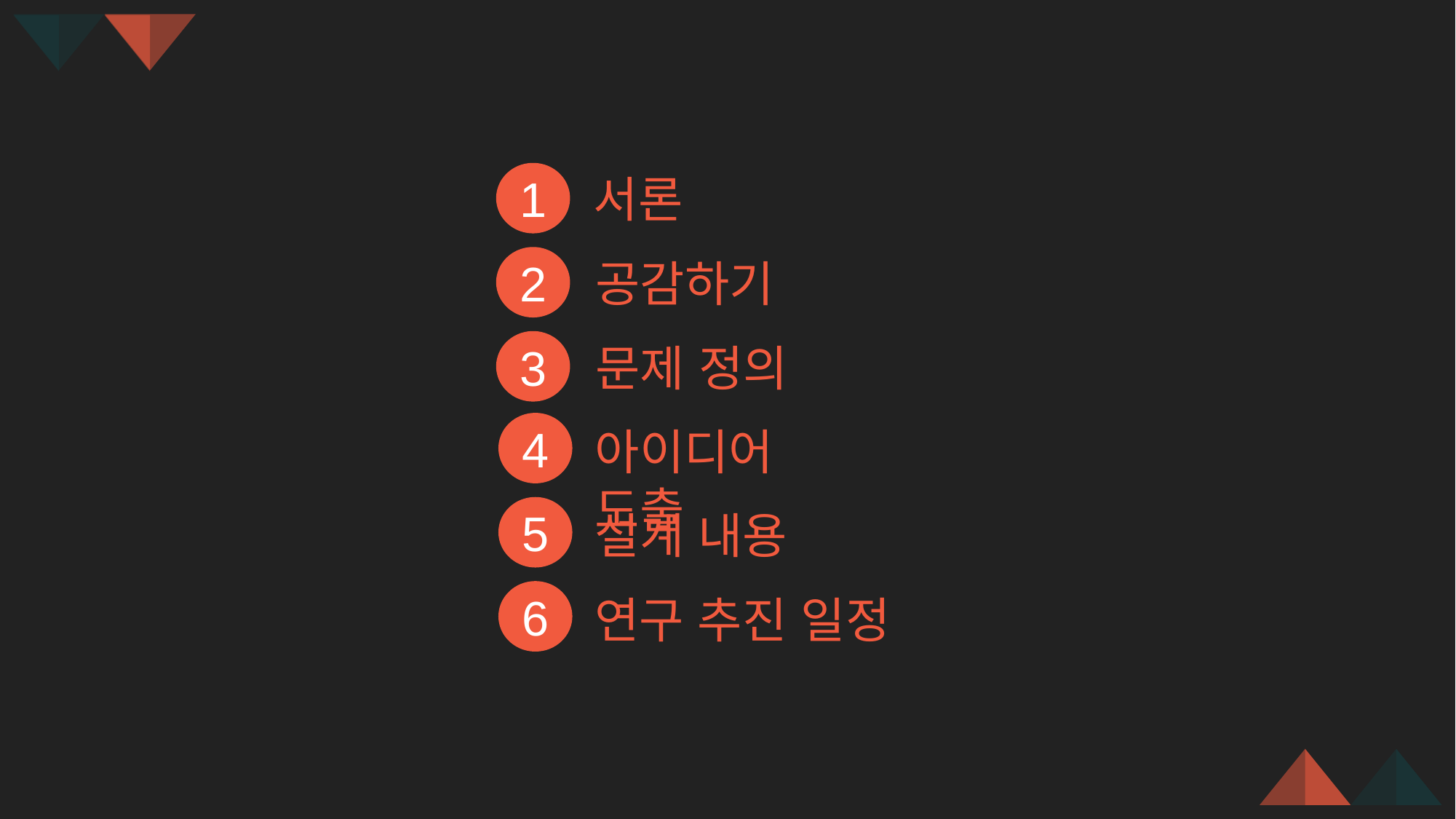

1
서론
2
공감하기
3
문제 정의
4
아이디어 도출
5
설계 내용
6
연구 추진 일정